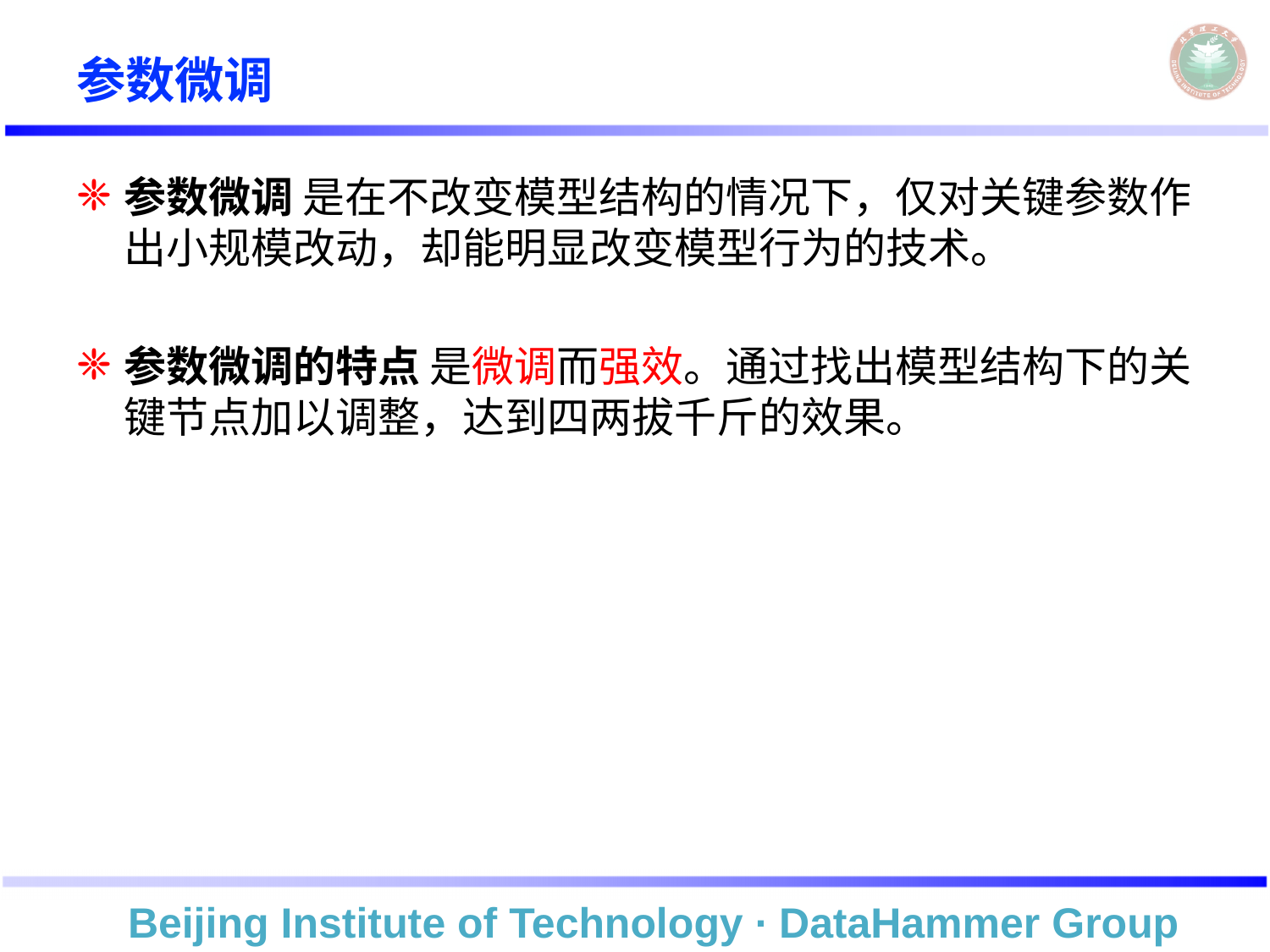

# 参数微调
参数微调 是在不改变模型结构的情况下，仅对关键参数作出小规模改动，却能明显改变模型行为的技术。

参数微调的特点 是微调而强效。通过找出模型结构下的关键节点加以调整，达到四两拔千斤的效果。